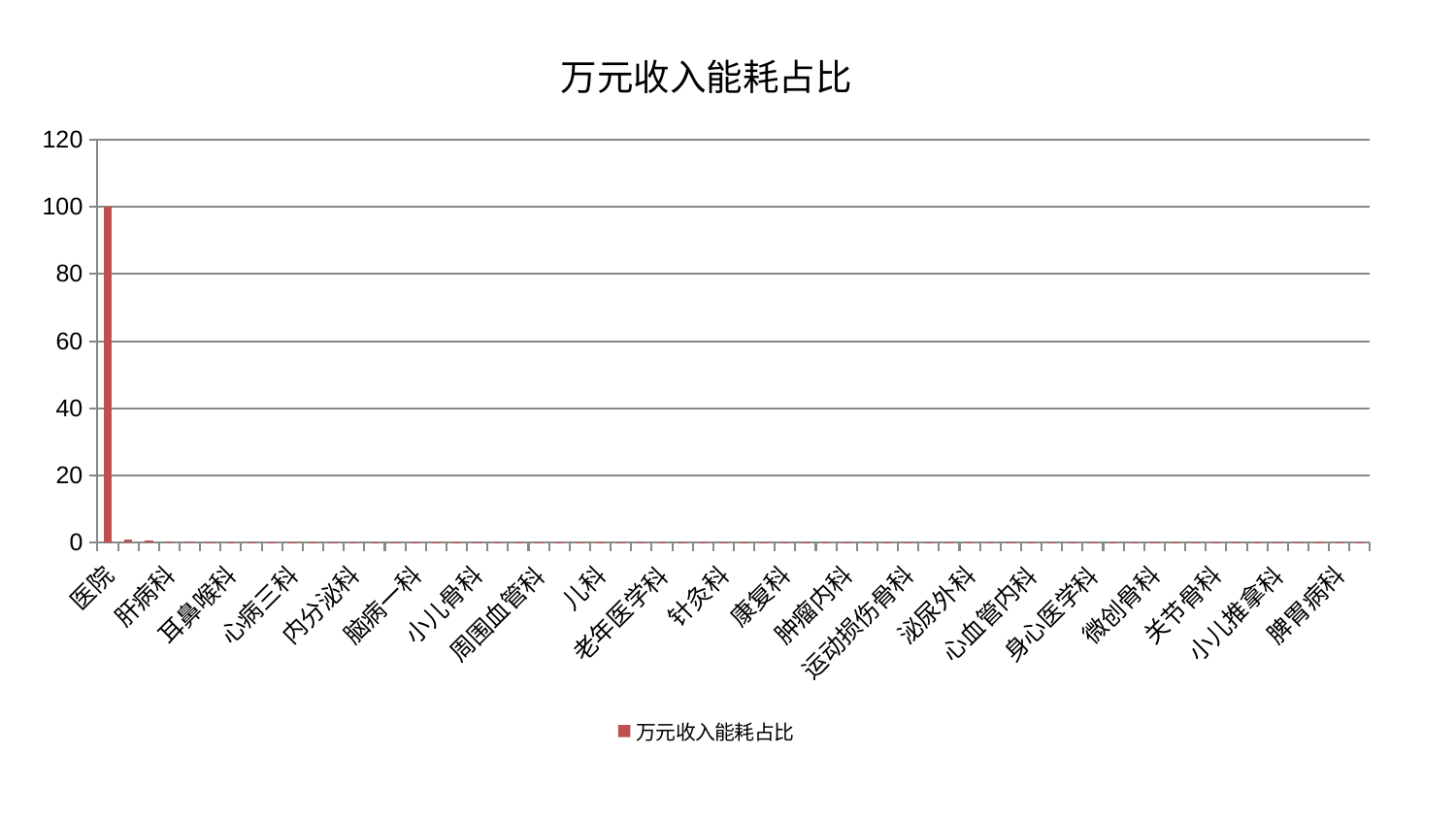

### Chart: 万元收入能耗占比

| Category | 万元收入能耗占比 |
|---|---|
| 医院 | 100.0 |
| 治未病中心 | 0.9811392779271071 |
| 乳腺甲状腺外科 | 0.5747222533880234 |
| 肝病科 | 0.29577949834236616 |
| 脊柱骨科 | 0.23197137279239796 |
| 妇二科 | 0.12268684332439907 |
| 耳鼻喉科 | 0.08703006766181878 |
| 消化内科 | 0.07543591456643545 |
| 呼吸内科 | 0.0662589651658025 |
| 心病三科 | 0.058857414698412734 |
| 血液科 | 0.05324196064720764 |
| 创伤骨科 | 0.05211291545279221 |
| 内分泌科 | 0.043982612489480405 |
| 肝胆外科 | 0.03782933857539618 |
| 妇科 | 0.03622701657954591 |
| 脑病一科 | 0.03591988773528026 |
| 综合内科 | 0.03501111905698789 |
| 脾胃科消化科合并 | 0.03441166950668206 |
| 小儿骨科 | 0.03352835647067984 |
| 胸外科 | 0.03299111003827312 |
| 心病一科 | 0.028454978001260674 |
| 周围血管科 | 0.027925730858520553 |
| 肾脏内科 | 0.023436382171548496 |
| 美容皮肤科 | 0.02332244813929846 |
| 儿科 | 0.022702413574241184 |
| 神经外科 | 0.021858363954298694 |
| 肛肠科 | 0.0216425746023068 |
| 老年医学科 | 0.021508615538374284 |
| 中医外治中心 | 0.021199455968748233 |
| 脑病三科 | 0.02096409966621462 |
| 针灸科 | 0.020184691495243937 |
| 口腔科 | 0.018738020238184005 |
| 西区重症医学科 | 0.01864628672320063 |
| 康复科 | 0.01798371813838353 |
| 心病四科 | 0.017655932103338608 |
| 产科 | 0.016682311847744605 |
| 肿瘤内科 | 0.016337705910973985 |
| 重症医学科 | 0.016332052449953848 |
| 肾病科 | 0.01599149754529782 |
| 运动损伤骨科 | 0.015847905997358906 |
| 中医经典科 | 0.01483806270344796 |
| 骨科 | 0.014680098592903354 |
| 泌尿外科 | 0.014520331421937458 |
| 心病二科 | 0.01426439517767549 |
| 男科 | 0.014059085049568487 |
| 心血管内科 | 0.014016051833111267 |
| 妇科妇二科合并 | 0.01373952663071267 |
| 眼科 | 0.013248902935408308 |
| 身心医学科 | 0.013218951151195675 |
| 皮肤科 | 0.01291441928093331 |
| 推拿科 | 0.01290966207273441 |
| 微创骨科 | 0.012388452081511117 |
| 东区重症医学科 | 0.012010072196885688 |
| 脑病二科 | 0.011667798321855959 |
| 关节骨科 | 0.011620904876844333 |
| 显微骨科 | 0.01155731232727457 |
| 东区肾病科 | 0.011549587063681642 |
| 小儿推拿科 | 0.01107906269769496 |
| 神经内科 | 0.011062924050551847 |
| 普通外科 | 0.010643084476624145 |
| 脾胃病科 | 0.010142698703199133 |
| 风湿病科 | 0.010102263299124633 |
82